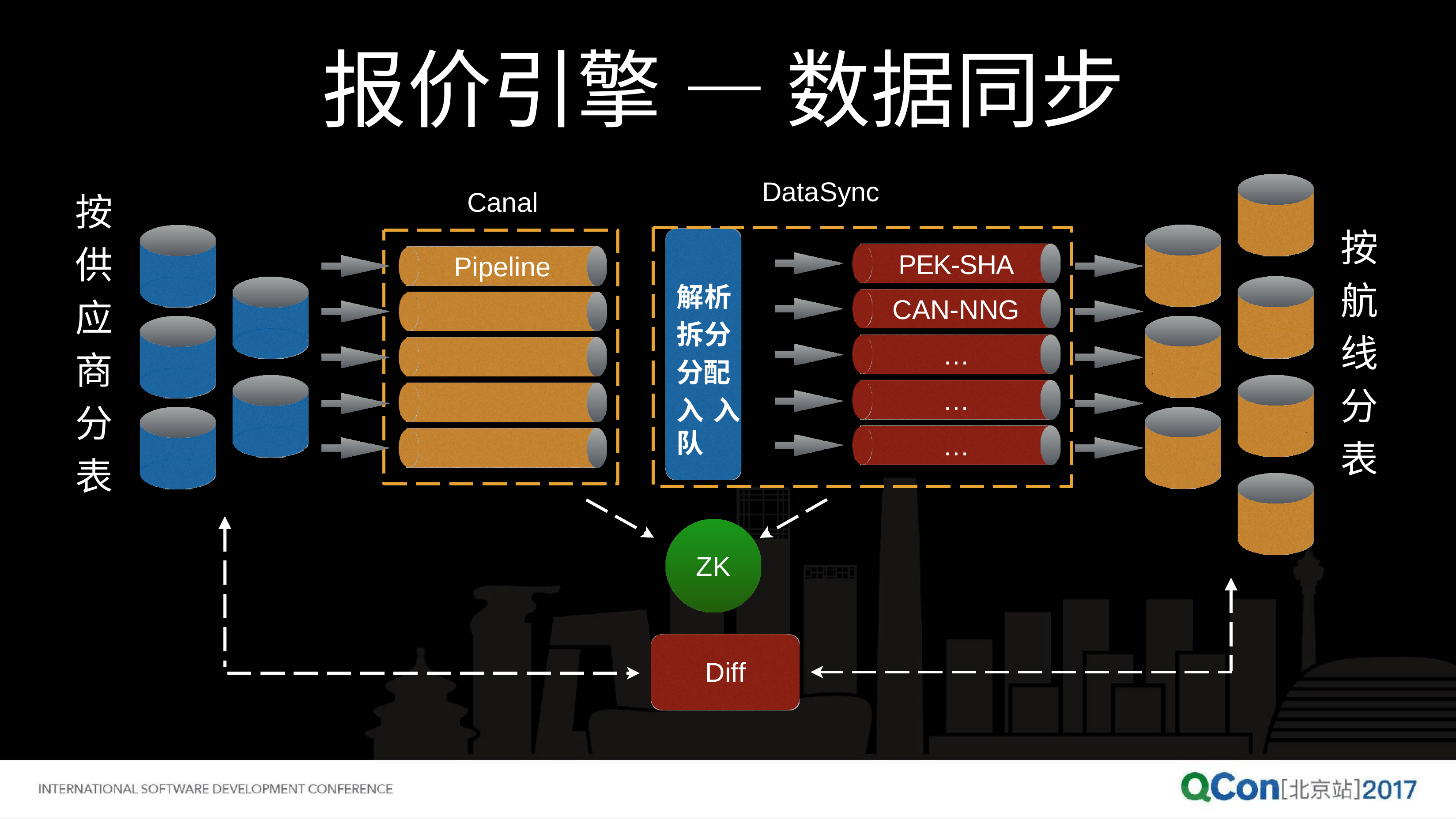

# 报价引擎 — 数据同步
DataSync

按 供 应 商 分 表
Canal

按 航 线 分 表

PEK-SHA

Pipeline

解析 拆分 分配
⼊入队

CAN-NNG

…

…

…

ZK

Diff